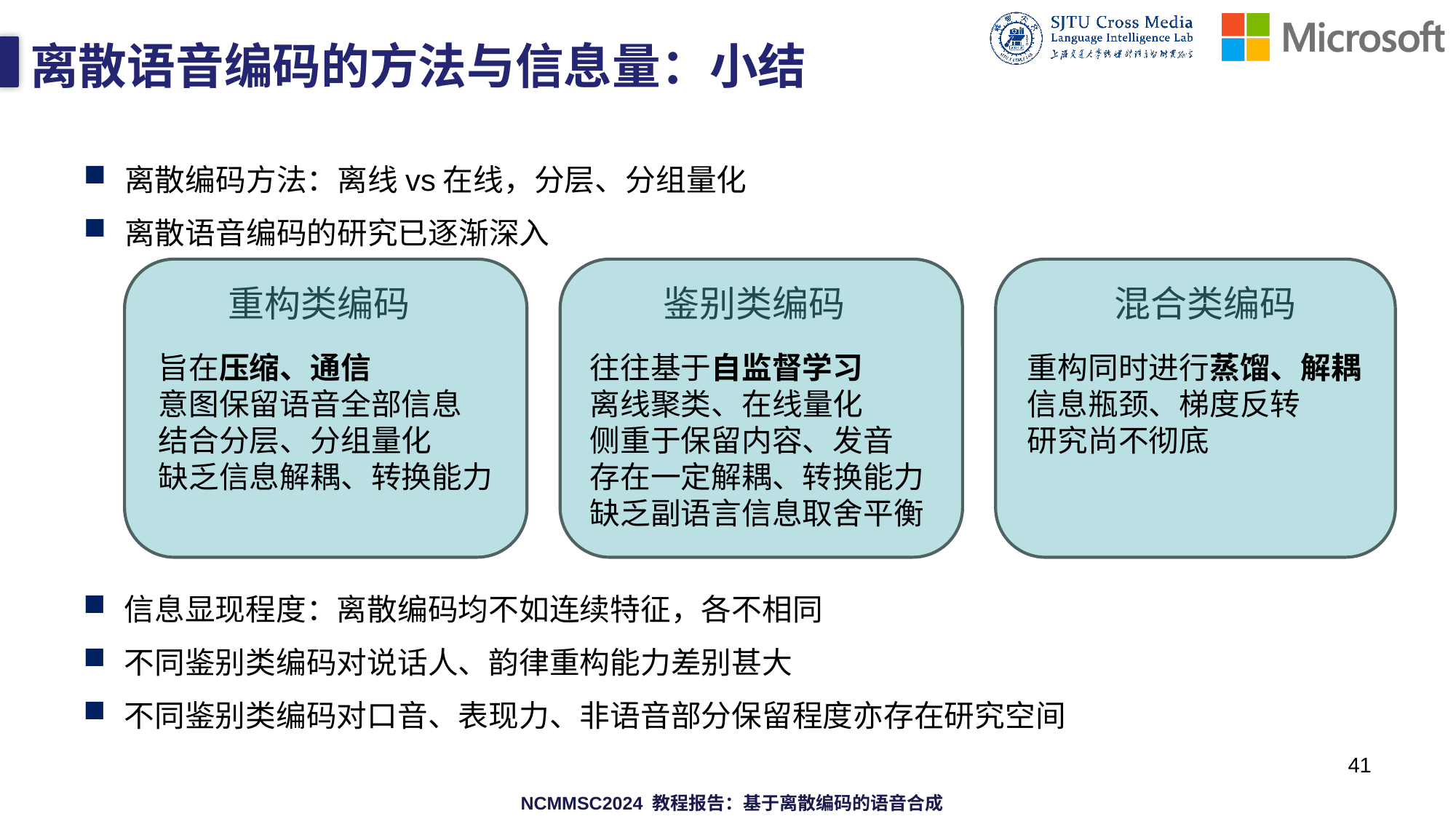

# 离散语音编码的方法与信息量：小结
离散编码方法：离线vs在线，分层、分组量化
离散语音编码的研究已逐渐深入

重构类编码
鉴别类编码
混合类编码
旨在压缩、通信
意图保留语音全部信息
结合分层、分组量化
缺乏信息解耦、转换能力
往往基于自监督学习
离线聚类、在线量化
侧重于保留内容、发音
存在一定解耦、转换能力
缺乏副语言信息取舍平衡
重构同时进行蒸馏、解耦
信息瓶颈、梯度反转
研究尚不彻底
信息显现程度：离散编码均不如连续特征，各不相同
不同鉴别类编码对说话人、韵律重构能力差别甚大
不同鉴别类编码对口音、表现力、非语音部分保留程度亦存在研究空间
41